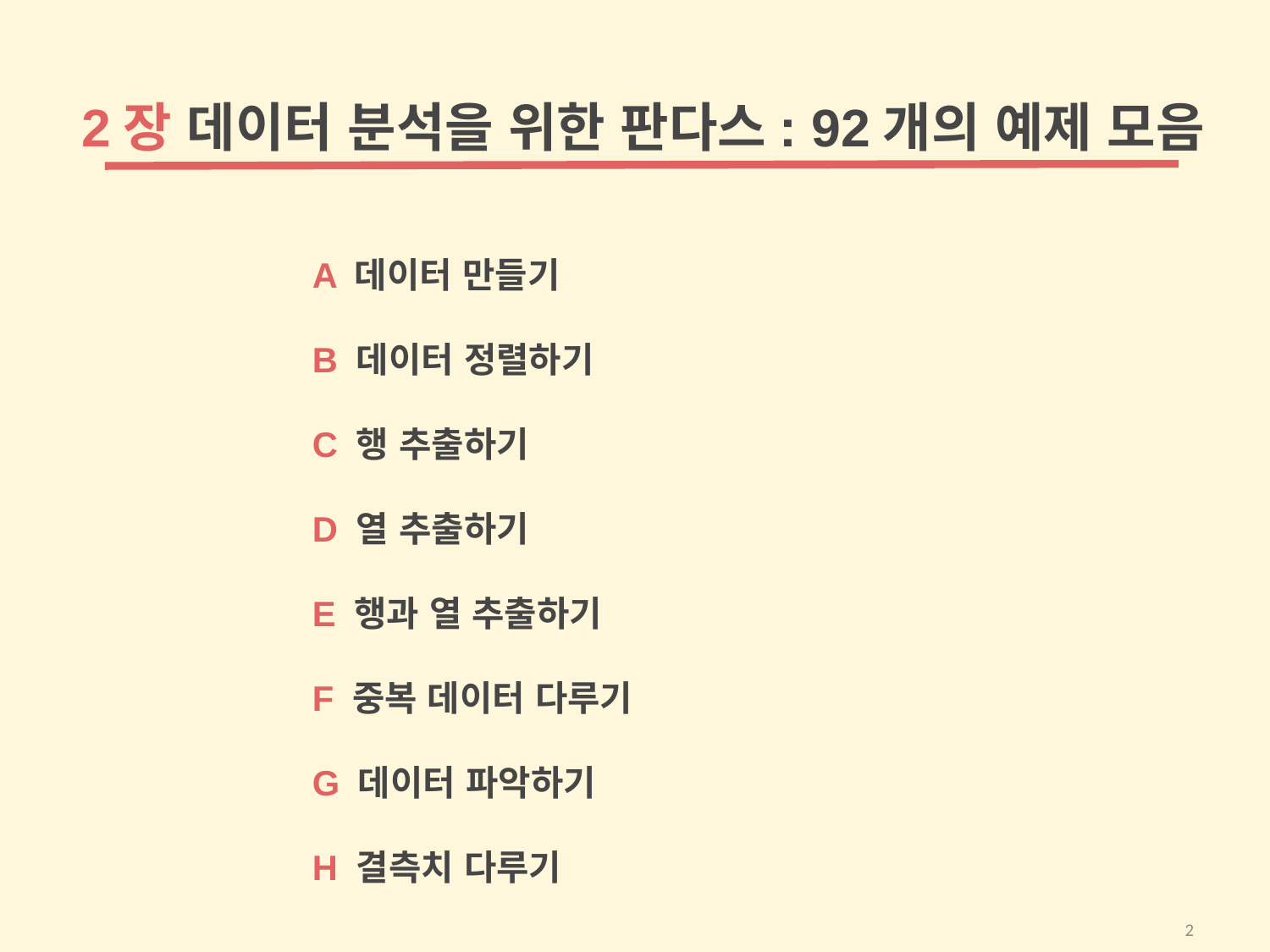

2장 데이터 분석을 위한 판다스: 92개의 예제 모음
A 데이터 만들기
B 데이터 정렬하기
C 행 추출하기
D 열 추출하기
E 행과 열 추출하기
F 중복 데이터 다루기
G 데이터 파악하기
H 결측치 다루기
2